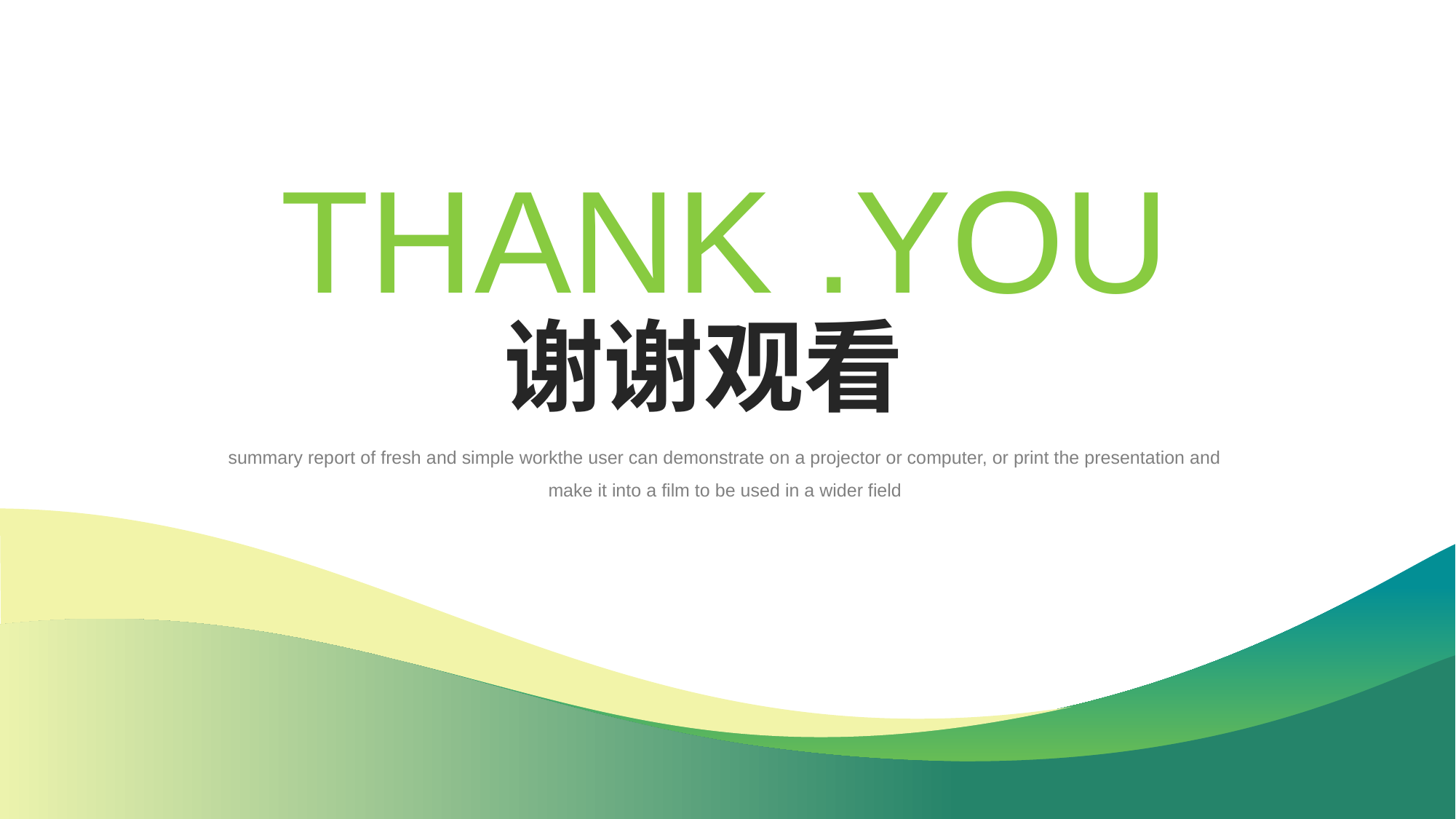

THANK .YOU
谢谢观看
summary report of fresh and simple workthe user can demonstrate on a projector or computer, or print the presentation and make it into a film to be used in a wider field